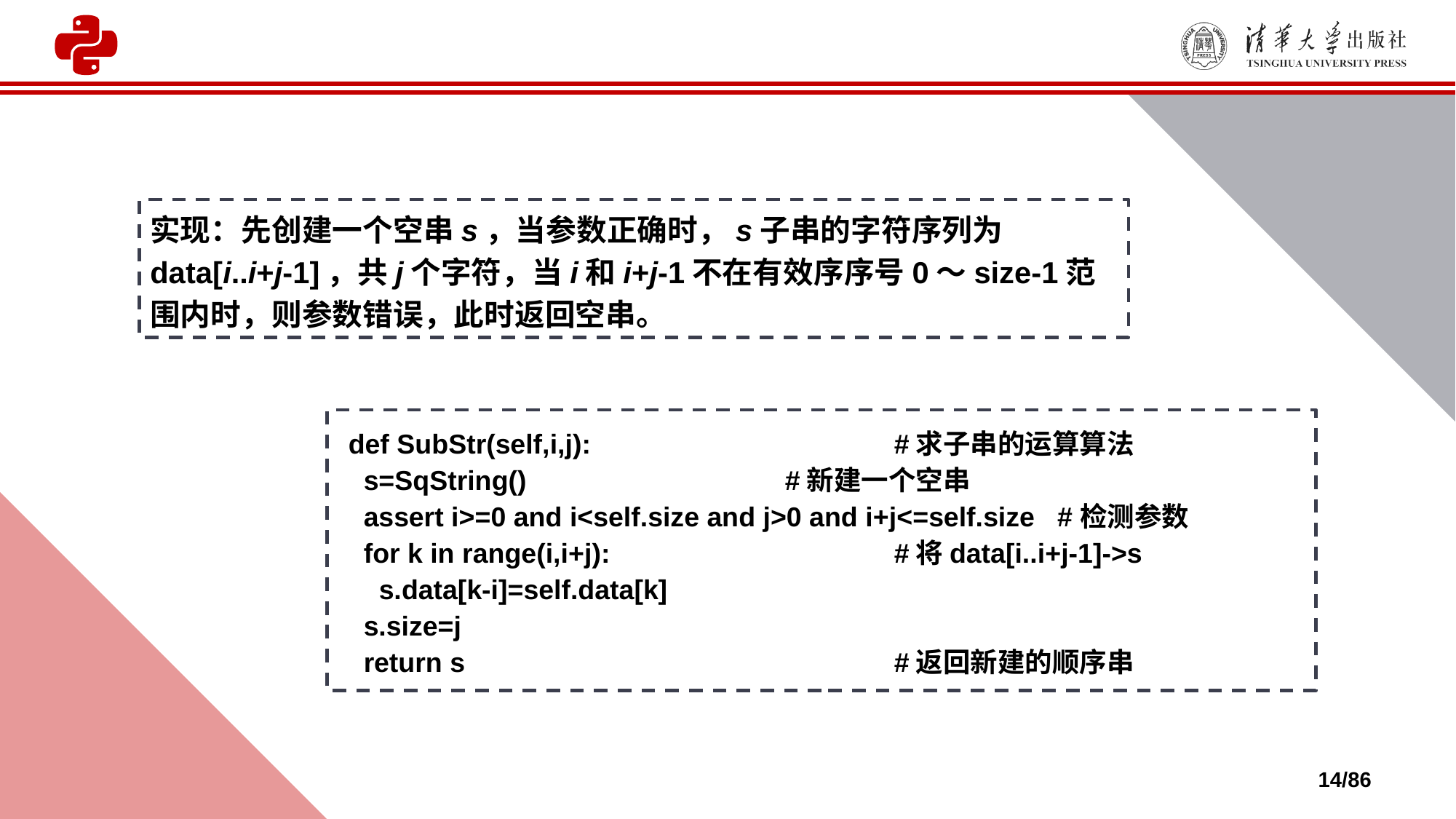

实现：先创建一个空串s，当参数正确时，s子串的字符序列为data[i..i+j-1]，共j个字符，当i和i+j-1不在有效序序号0～size-1范围内时，则参数错误，此时返回空串。
def SubStr(self,i,j):	                	#求子串的运算算法
  s=SqString()                        	#新建一个空串
  assert i>=0 and i<self.size and j>0 and i+j<=self.size   #检测参数
  for k in range(i,i+j):            		#将data[i..i+j-1]->s
    s.data[k-i]=self.data[k]
  s.size=j
  return s     				#返回新建的顺序串

14/86